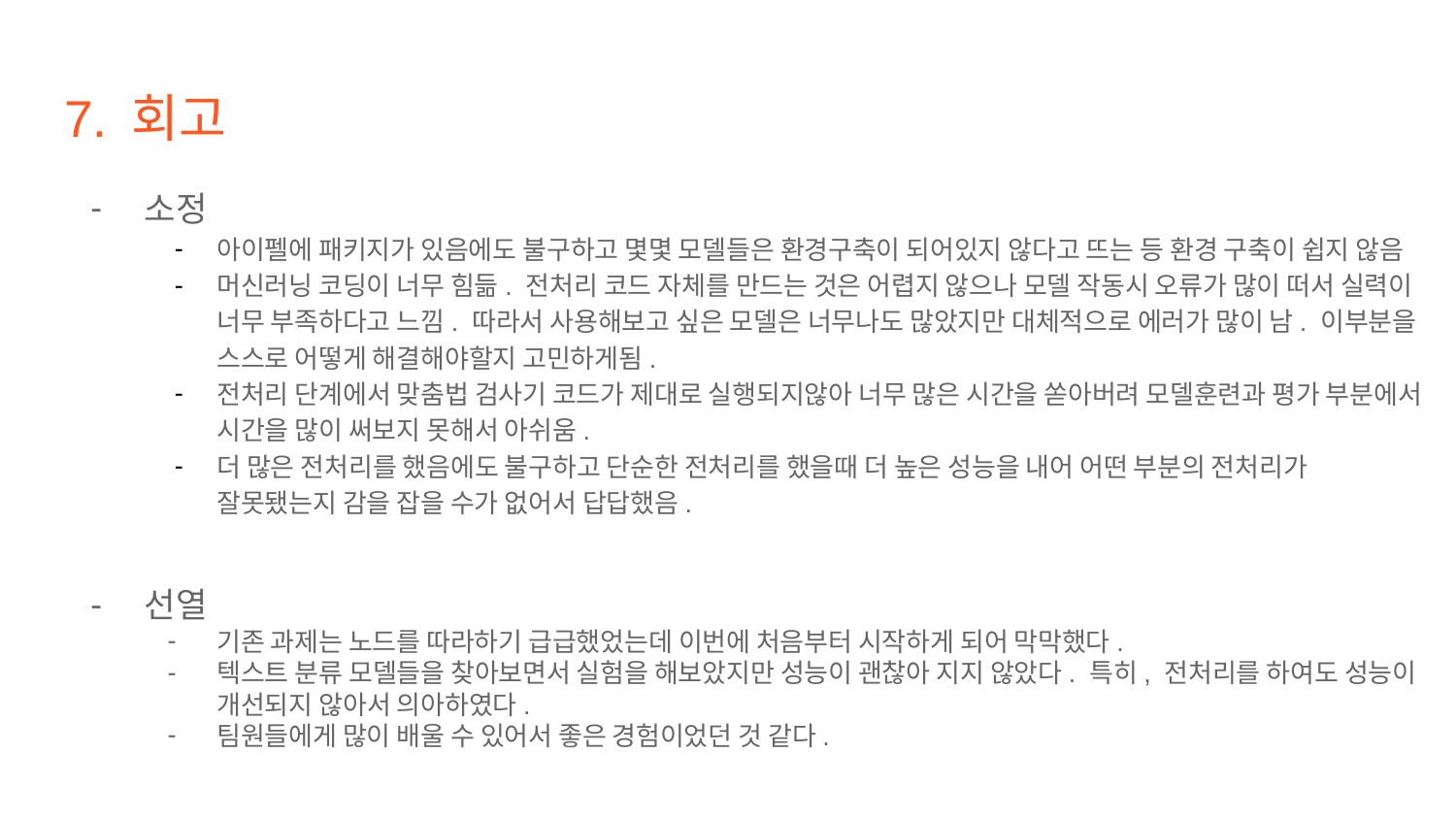

# 7. 회고
소정
아이펠에 패키지가 있음에도 불구하고 몇몇 모델들은 환경구축이 되어있지 않다고 뜨는 등 환경 구축이 쉽지 않음
머신러닝 코딩이 너무 힘듦. 전처리 코드 자체를 만드는 것은 어렵지 않으나 모델 작동시 오류가 많이 떠서 실력이 너무 부족하다고 느낌. 따라서 사용해보고 싶은 모델은 너무나도 많았지만 대체적으로 에러가 많이 남. 이부분을 스스로 어떻게 해결해야할지 고민하게됨.
전처리 단계에서 맞춤법 검사기 코드가 제대로 실행되지않아 너무 많은 시간을 쏟아버려 모델훈련과 평가 부분에서 시간을 많이 써보지 못해서 아쉬움.
더 많은 전처리를 했음에도 불구하고 단순한 전처리를 했을때 더 높은 성능을 내어 어떤 부분의 전처리가 잘못됐는지 감을 잡을 수가 없어서 답답했음.

선열
기존 과제는 노드를 따라하기 급급했었는데 이번에 처음부터 시작하게 되어 막막했다.
텍스트 분류 모델들을 찾아보면서 실험을 해보았지만 성능이 괜찮아 지지 않았다. 특히, 전처리를 하여도 성능이 개선되지 않아서 의아하였다.
팀원들에게 많이 배울 수 있어서 좋은 경험이었던 것 같다.